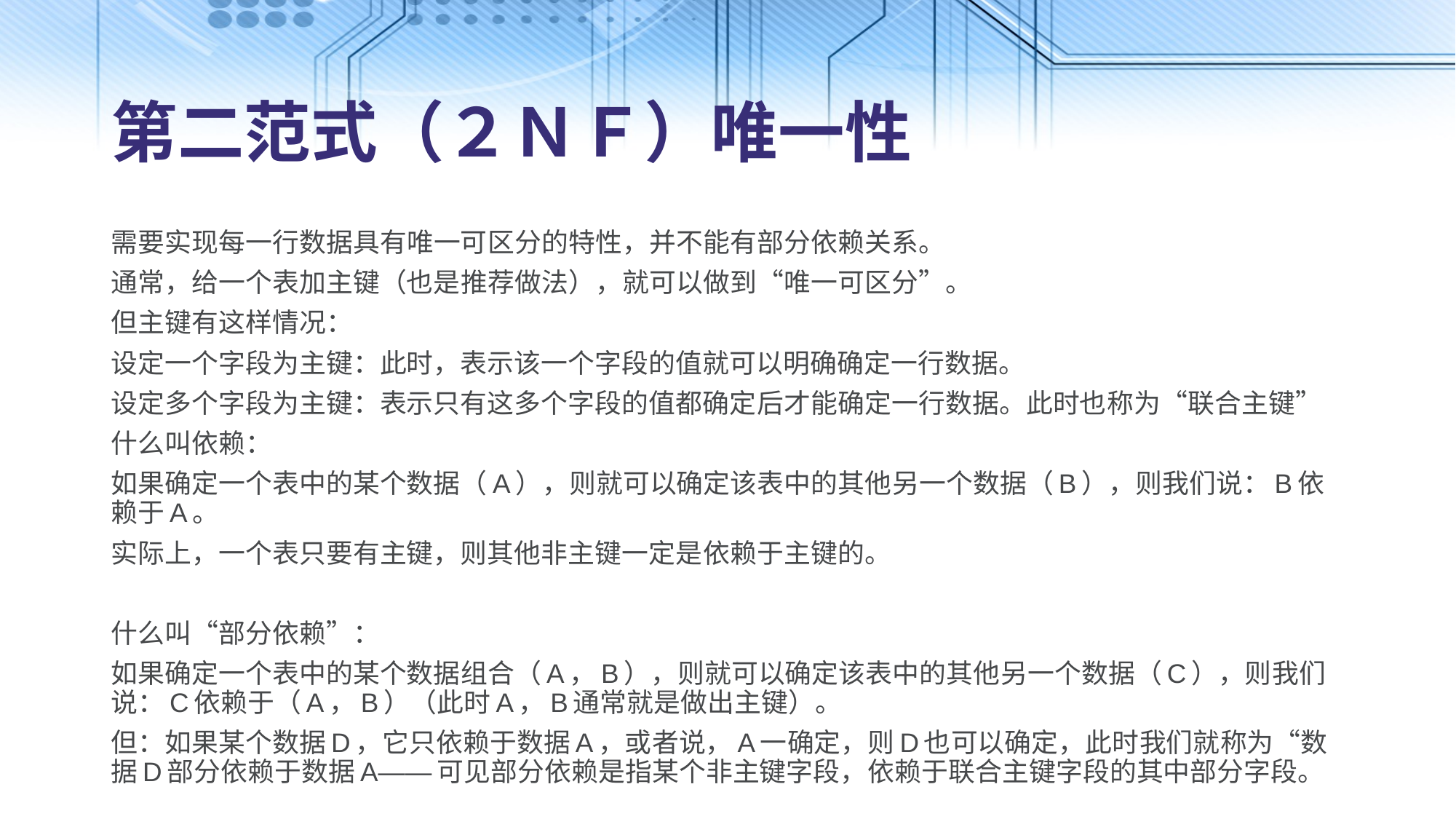

# 第二范式（２ＮＦ）唯一性
需要实现每一行数据具有唯一可区分的特性，并不能有部分依赖关系。
通常，给一个表加主键（也是推荐做法），就可以做到“唯一可区分”。
但主键有这样情况：
设定一个字段为主键：此时，表示该一个字段的值就可以明确确定一行数据。
设定多个字段为主键：表示只有这多个字段的值都确定后才能确定一行数据。此时也称为“联合主键”
什么叫依赖：
如果确定一个表中的某个数据（A），则就可以确定该表中的其他另一个数据（B），则我们说：B依赖于A。
实际上，一个表只要有主键，则其他非主键一定是依赖于主键的。

什么叫“部分依赖”：
如果确定一个表中的某个数据组合（A，B），则就可以确定该表中的其他另一个数据（C），则我们说：C依赖于（A，B）（此时A，B通常就是做出主键）。
但：如果某个数据D，它只依赖于数据A，或者说，A一确定，则D也可以确定，此时我们就称为“数据D部分依赖于数据A——可见部分依赖是指某个非主键字段，依赖于联合主键字段的其中部分字段。